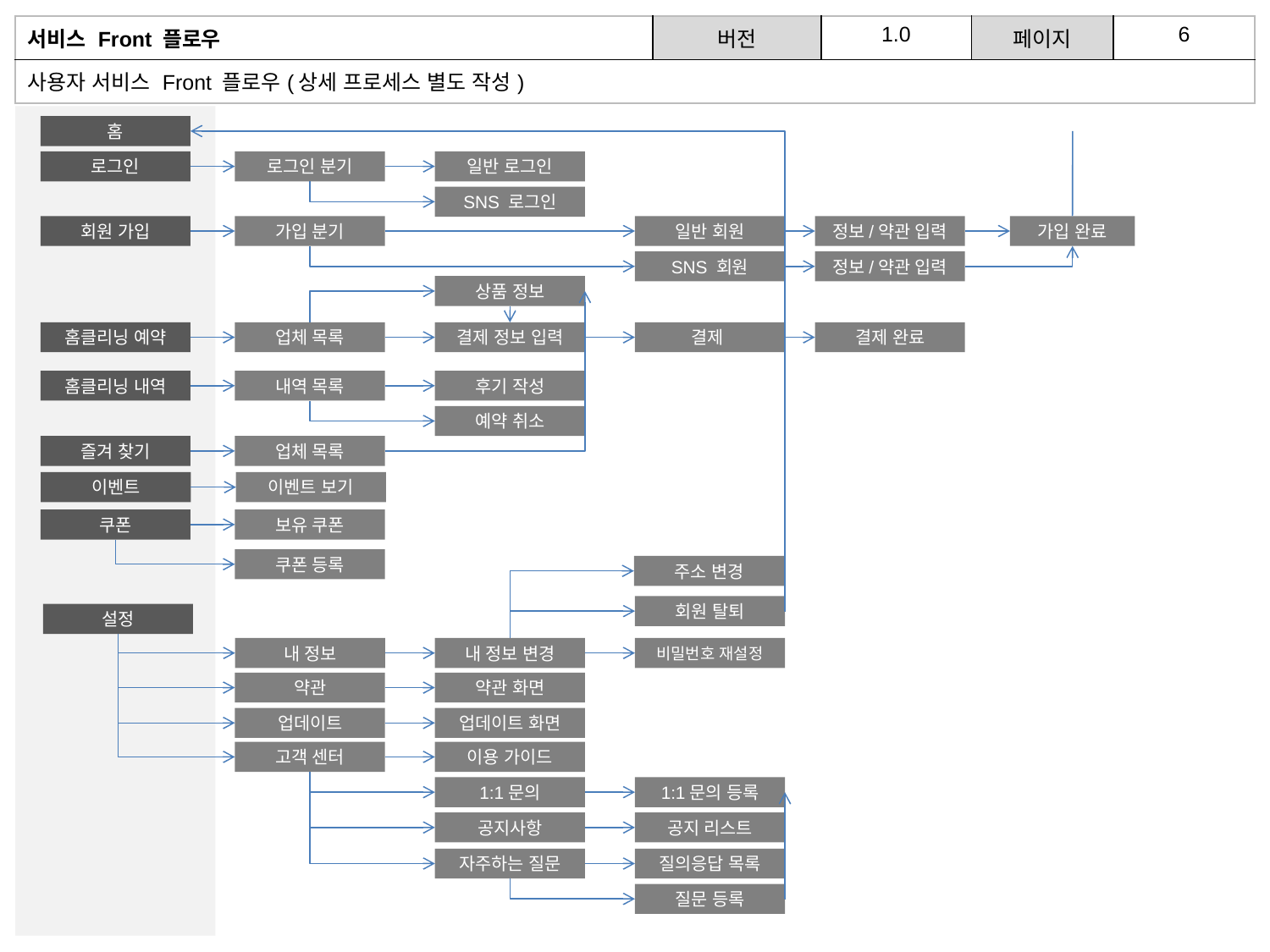

| 서비스 Front 플로우 | 버전 | 1.0 | 페이지 | 6 |
| --- | --- | --- | --- | --- |
| 사용자 서비스 Front 플로우(상세 프로세스 별도 작성) |  |  |  |  |

홈
로그인
로그인 분기
일반 로그인
SNS 로그인
회원 가입
가입 분기
일반 회원
정보/약관 입력
가입 완료
SNS 회원
정보/약관 입력
상품 정보
홈클리닝 예약
업체 목록
결제 정보 입력
결제
결제 완료
홈클리닝 내역
내역 목록
후기 작성
예약 취소
즐겨 찾기
업체 목록
이벤트
이벤트 보기
쿠폰
보유 쿠폰
쿠폰 등록
주소 변경
회원 탈퇴
설정
내 정보
내 정보 변경
비밀번호 재설정
약관
약관 화면
업데이트
업데이트 화면
고객 센터
이용 가이드
1:1문의
1:1문의 등록
공지사항
공지 리스트
자주하는 질문
질의응답 목록
질문 등록